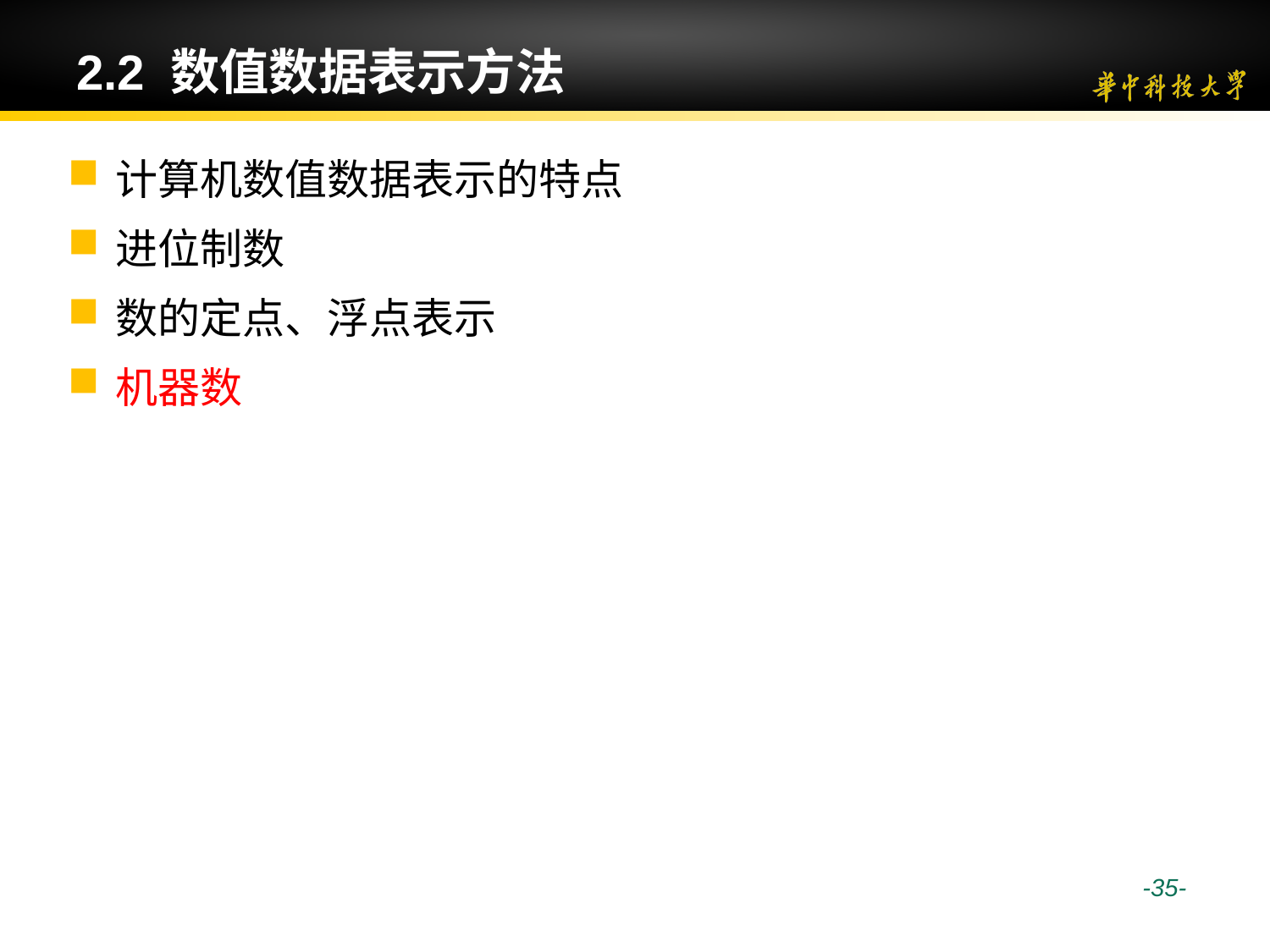

# 2.2 数值数据表示方法
计算机数值数据表示的特点
进位制数
数的定点、浮点表示
机器数

 -35-